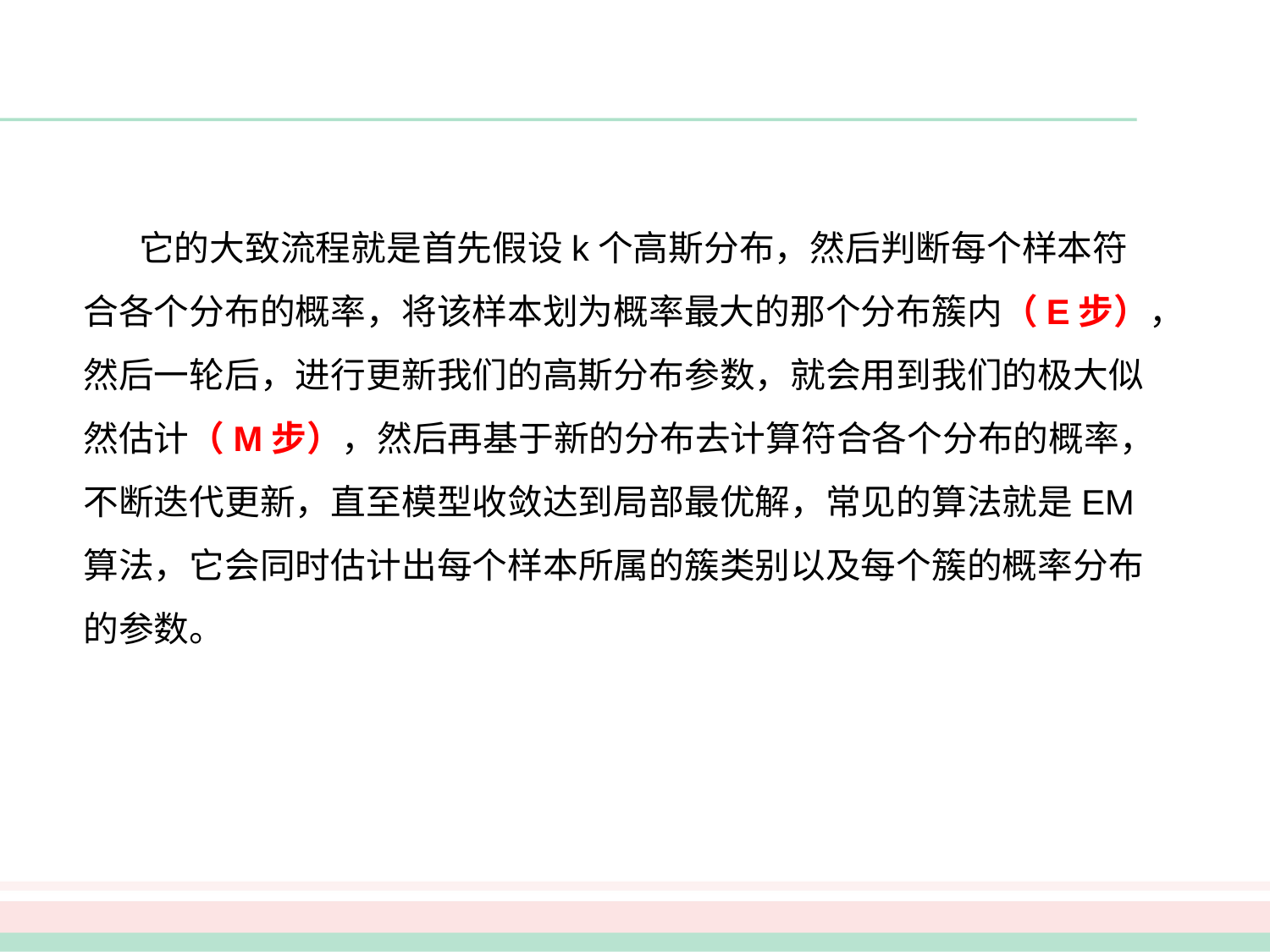

#
      它的大致流程就是首先假设k个高斯分布，然后判断每个样本符合各个分布的概率，将该样本划为概率最大的那个分布簇内（E步），然后一轮后，进行更新我们的高斯分布参数，就会用到我们的极大似然估计（M步），然后再基于新的分布去计算符合各个分布的概率，不断迭代更新，直至模型收敛达到局部最优解，常见的算法就是EM算法，它会同时估计出每个样本所属的簇类别以及每个簇的概率分布的参数。